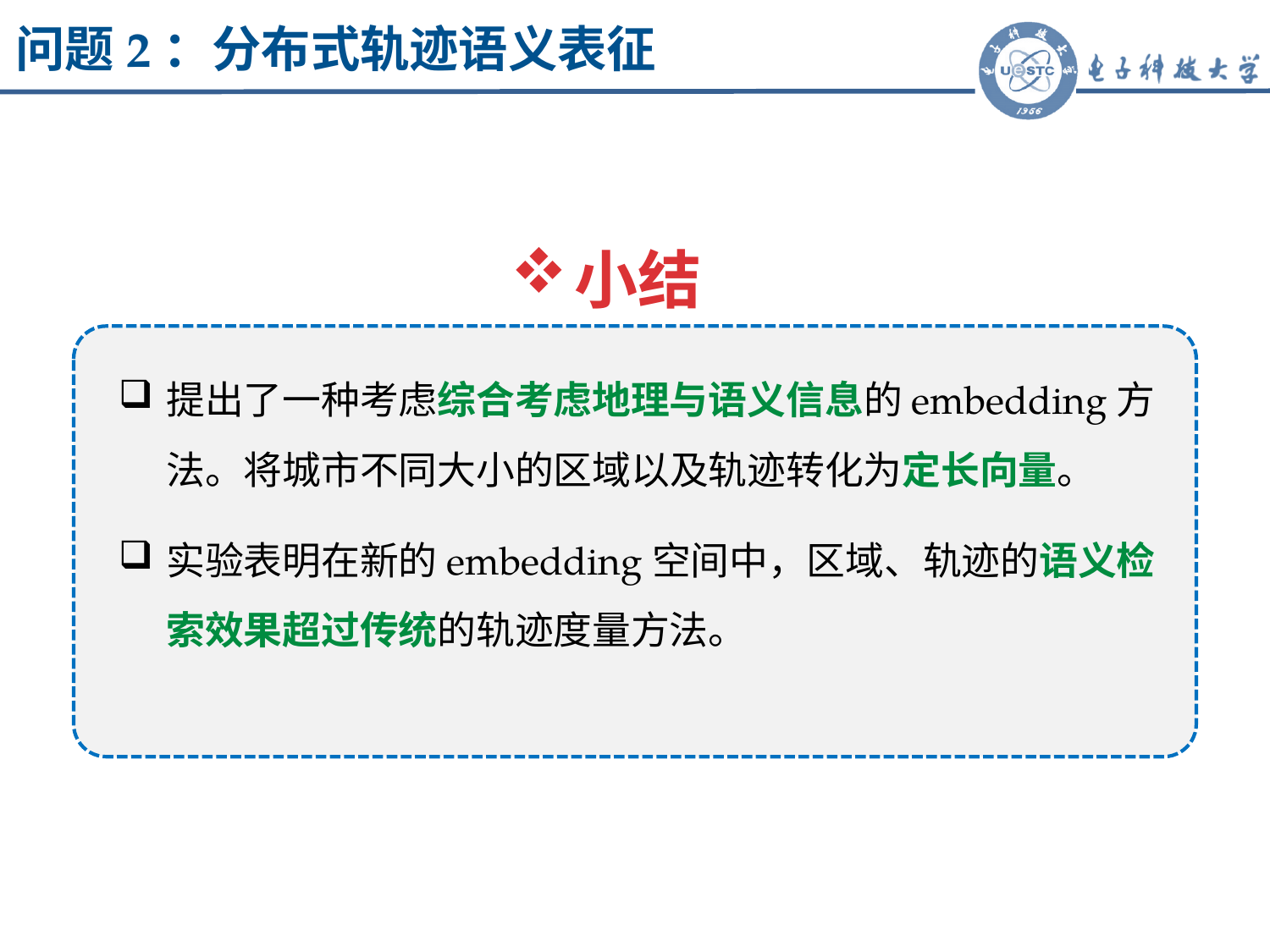

问题2：分布式轨迹语义表征
小结

提出了一种考虑综合考虑地理与语义信息的embedding方法。将城市不同大小的区域以及轨迹转化为定长向量。
实验表明在新的embedding空间中，区域、轨迹的语义检索效果超过传统的轨迹度量方法。